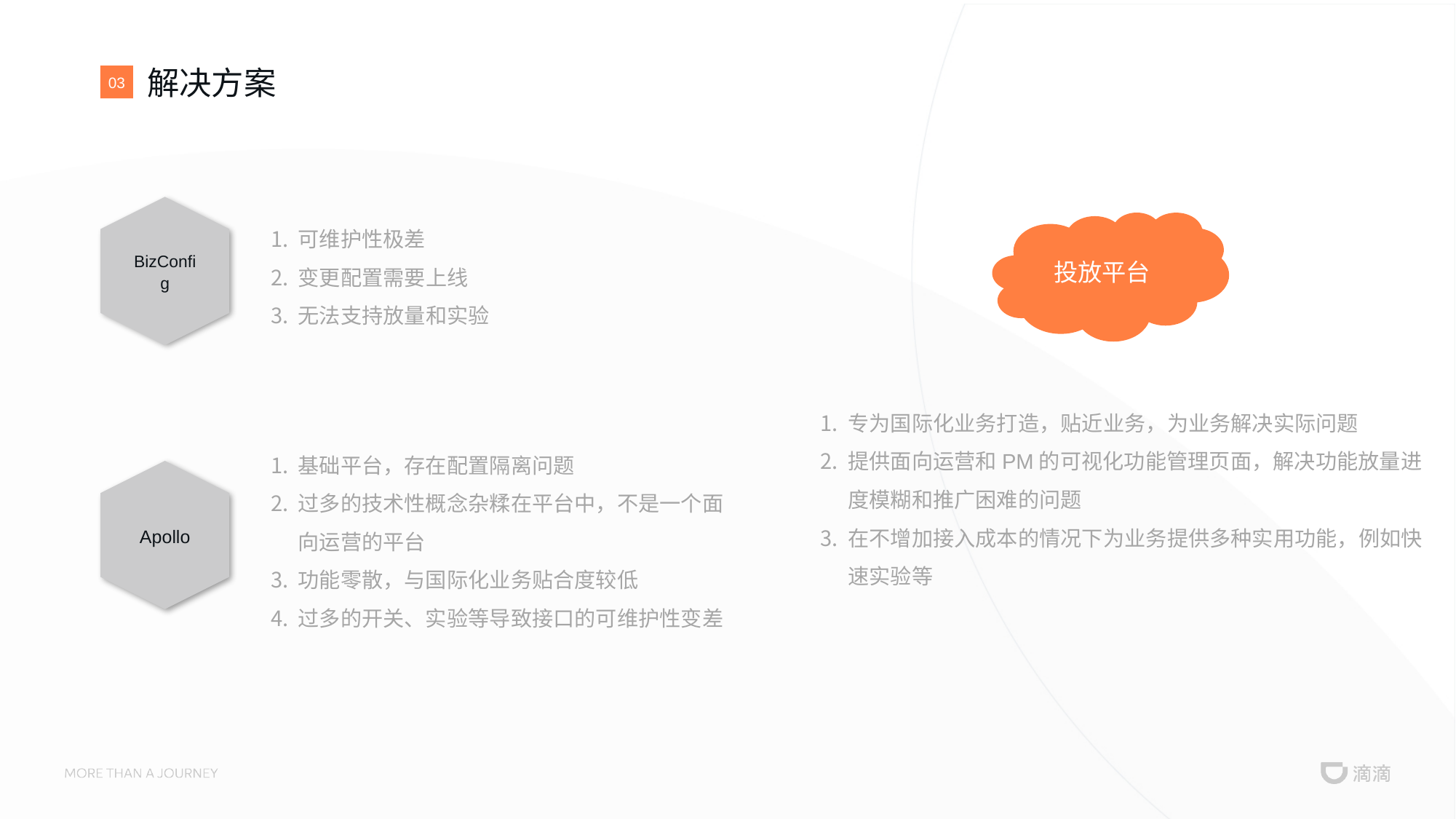

# 解决方案
03
可维护性极差
变更配置需要上线
无法支持放量和实验
BizConfig
Apollo
基础平台，存在配置隔离问题
过多的技术性概念杂糅在平台中，不是一个面向运营的平台
功能零散，与国际化业务贴合度较低
过多的开关、实验等导致接口的可维护性变差
投放平台
专为国际化业务打造，贴近业务，为业务解决实际问题
提供面向运营和PM的可视化功能管理页面，解决功能放量进度模糊和推广困难的问题
在不增加接入成本的情况下为业务提供多种实用功能，例如快速实验等